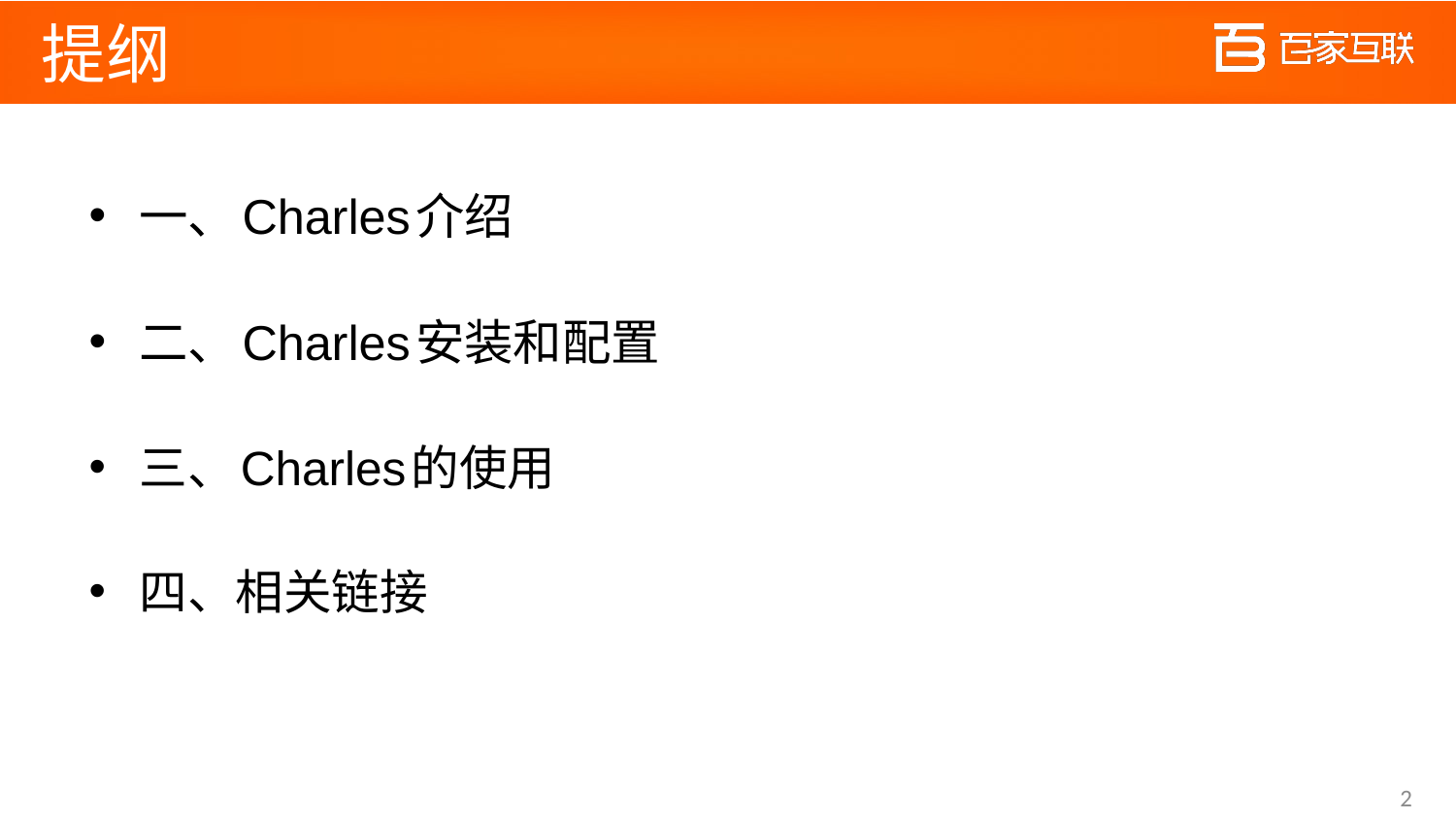

# 提纲
一、Charles介绍

二、Charles安装和配置

三、Charles的使用

四、相关链接
2